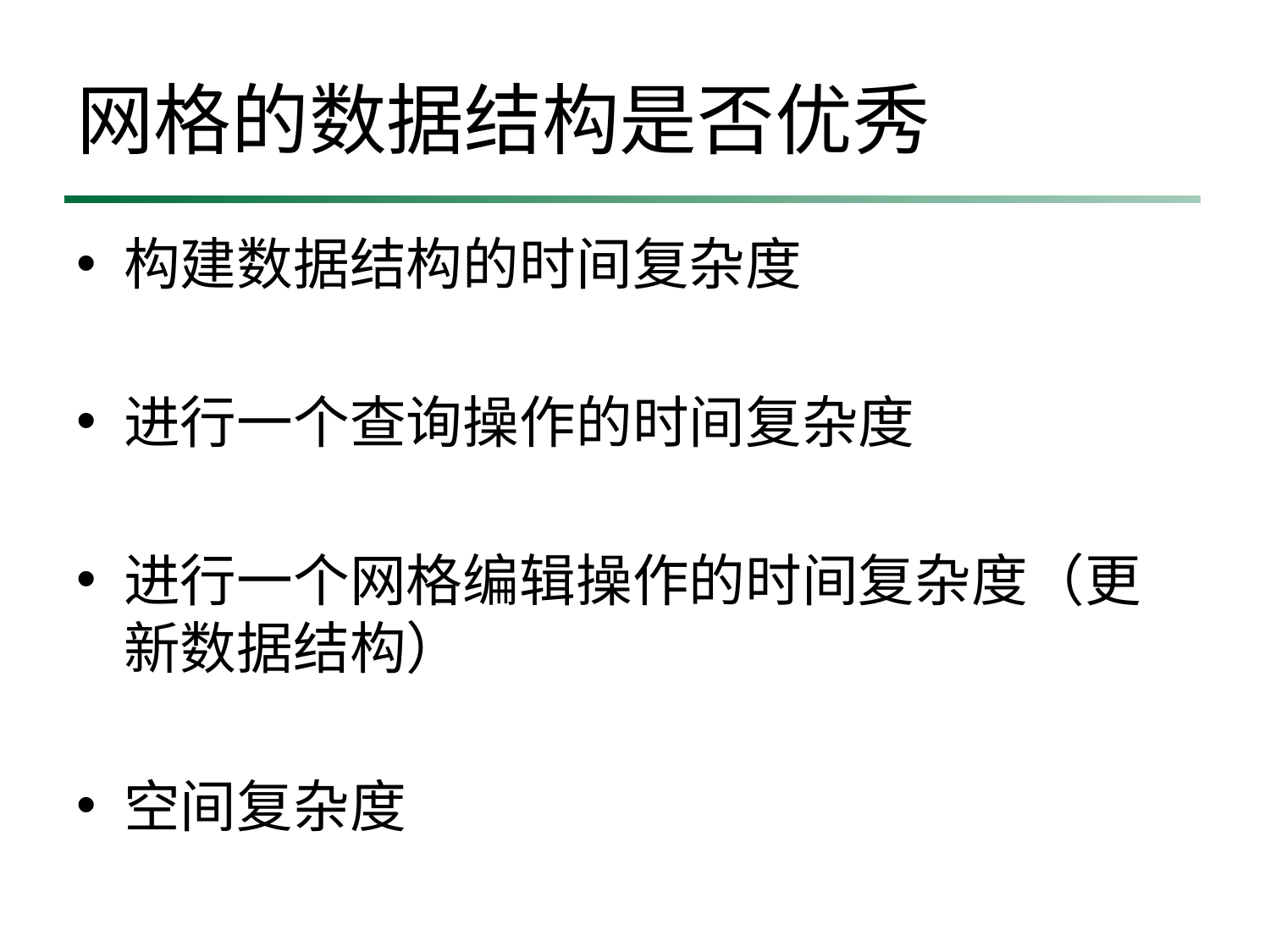

# 网格的数据结构是否优秀
构建数据结构的时间复杂度

进行一个查询操作的时间复杂度

进行一个网格编辑操作的时间复杂度（更新数据结构）

空间复杂度